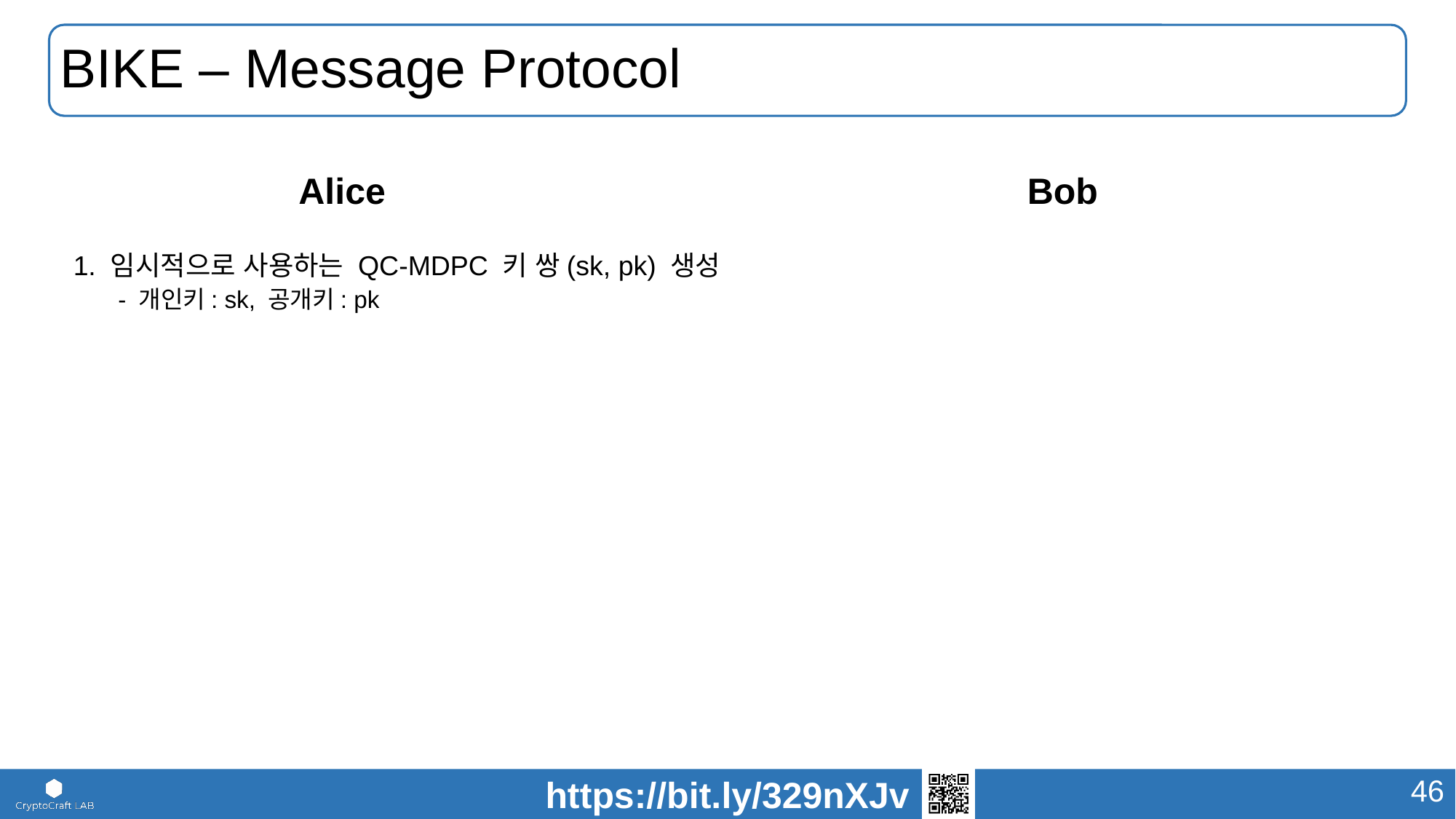

# BIKE – Message Protocol
Alice
Bob
1. 임시적으로 사용하는 QC-MDPC 키 쌍(sk, pk) 생성
     - 개인키: sk, 공개키: pk